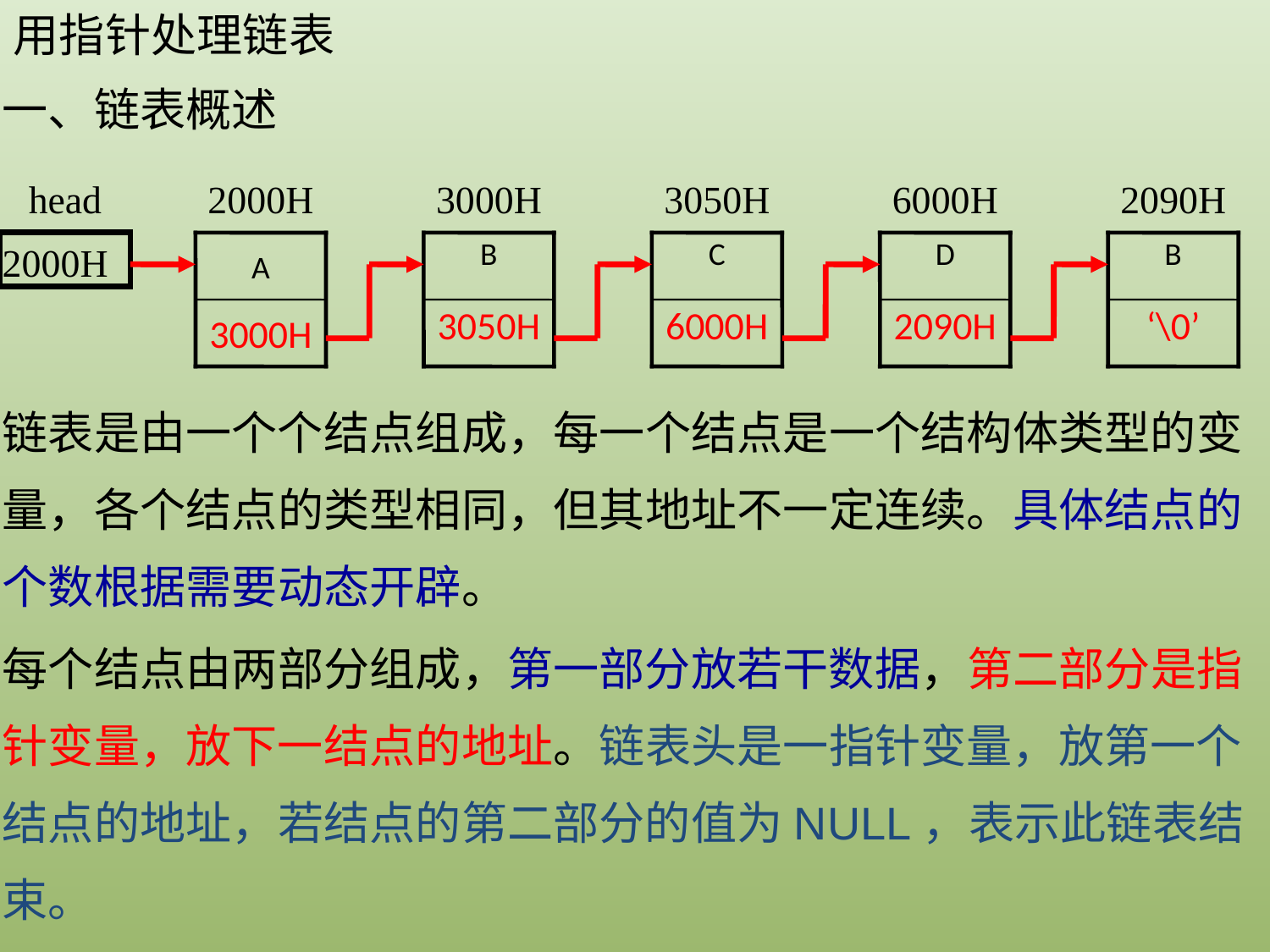

用指针处理链表
一、链表概述
head
2000H
3000H
3050H
6000H
2090H
2000H
A

B

C

D

B

3000H

3050H

6000H

2090H

‘\0’

链表是由一个个结点组成，每一个结点是一个结构体类型的变量，各个结点的类型相同，但其地址不一定连续。具体结点的个数根据需要动态开辟。
每个结点由两部分组成，第一部分放若干数据，第二部分是指针变量，放下一结点的地址。链表头是一指针变量，放第一个结点的地址，若结点的第二部分的值为NULL，表示此链表结束。
567